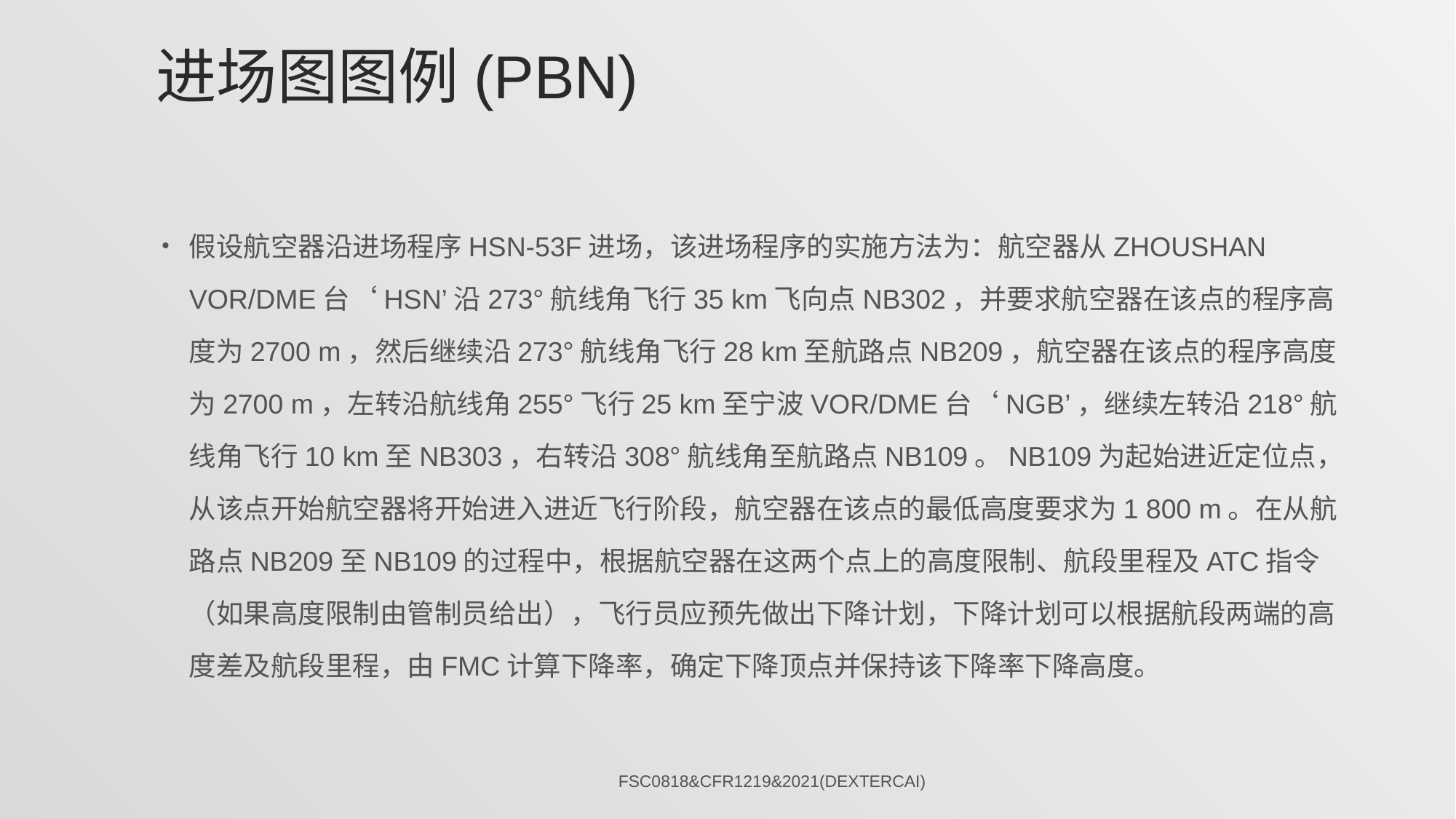

# 进场图图例(PBN)
假设航空器沿进场程序HSN-53F进场，该进场程序的实施方法为：航空器从ZHOUSHAN VOR/DME台‘HSN’沿273°航线角飞行35 km飞向点NB302，并要求航空器在该点的程序高度为2700 m，然后继续沿273°航线角飞行28 km至航路点NB209，航空器在该点的程序高度为2700 m，左转沿航线角255°飞行25 km至宁波VOR/DME台‘NGB’，继续左转沿218°航线角飞行10 km至NB303，右转沿308°航线角至航路点NB109。NB109为起始进近定位点，从该点开始航空器将开始进入进近飞行阶段，航空器在该点的最低高度要求为1 800 m。在从航路点NB209至NB109的过程中，根据航空器在这两个点上的高度限制、航段里程及ATC指令（如果高度限制由管制员给出），飞行员应预先做出下降计划，下降计划可以根据航段两端的高度差及航段里程，由FMC计算下降率，确定下降顶点并保持该下降率下降高度。
FSC0818&CFR1219&2021(DexterCai)